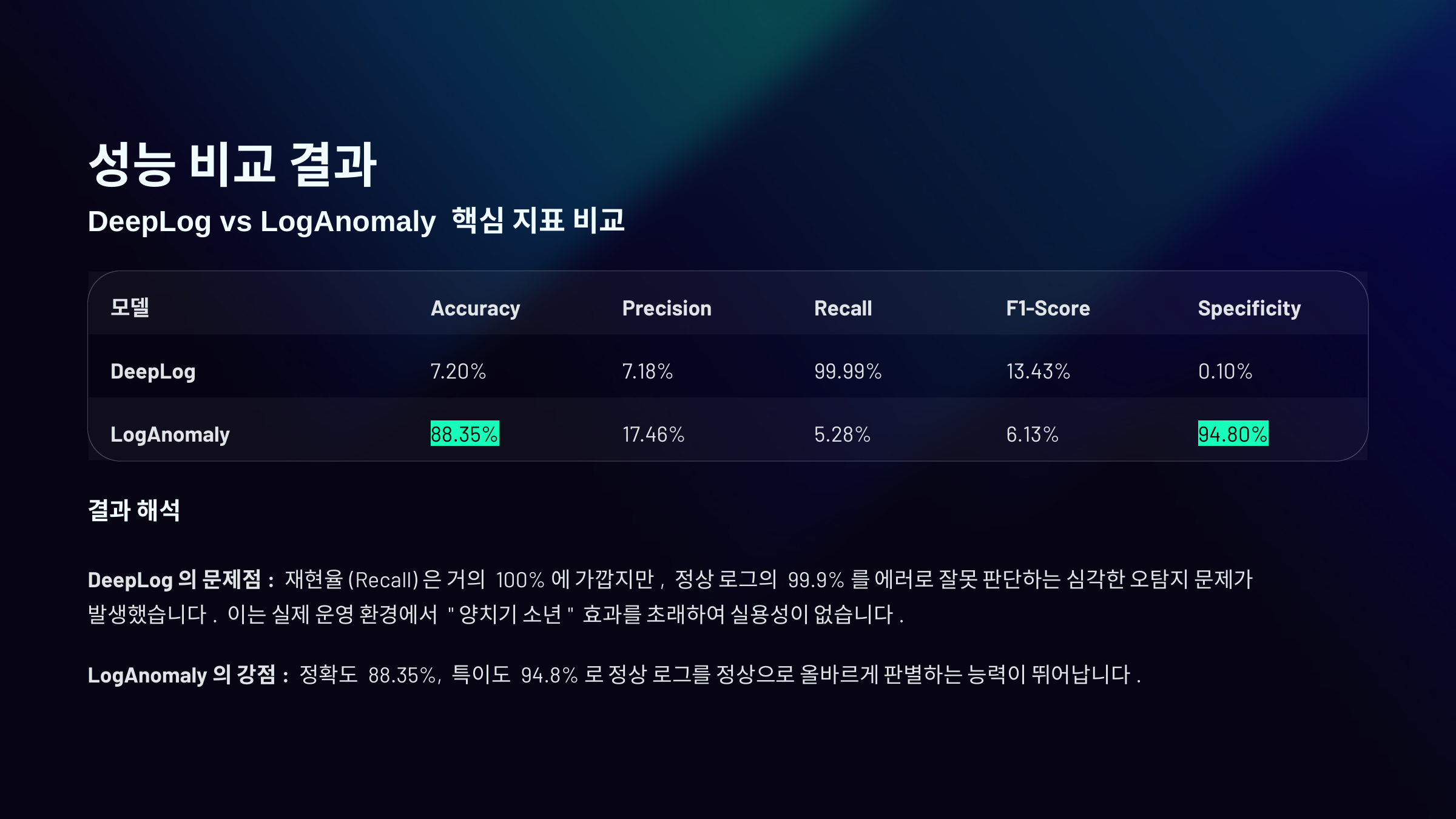

성능 비교 결과
DeepLog vs LogAnomaly 핵심 지표 비교

모델
Accuracy
Precision
Recall
F1-Score
Specificity

DeepLog
7.20%
7.18%
99.99%
13.43%
0.10%

LogAnomaly
88.35%
17.46%
5.28%
6.13%
94.80%
결과 해석
DeepLog의 문제점: 재현율(Recall)은 거의 100%에 가깝지만, 정상 로그의 99.9%를 에러로 잘못 판단하는 심각한 오탐지 문제가 발생했습니다. 이는 실제 운영 환경에서 "양치기 소년" 효과를 초래하여 실용성이 없습니다.
LogAnomaly의 강점: 정확도 88.35%, 특이도 94.8%로 정상 로그를 정상으로 올바르게 판별하는 능력이 뛰어납니다.